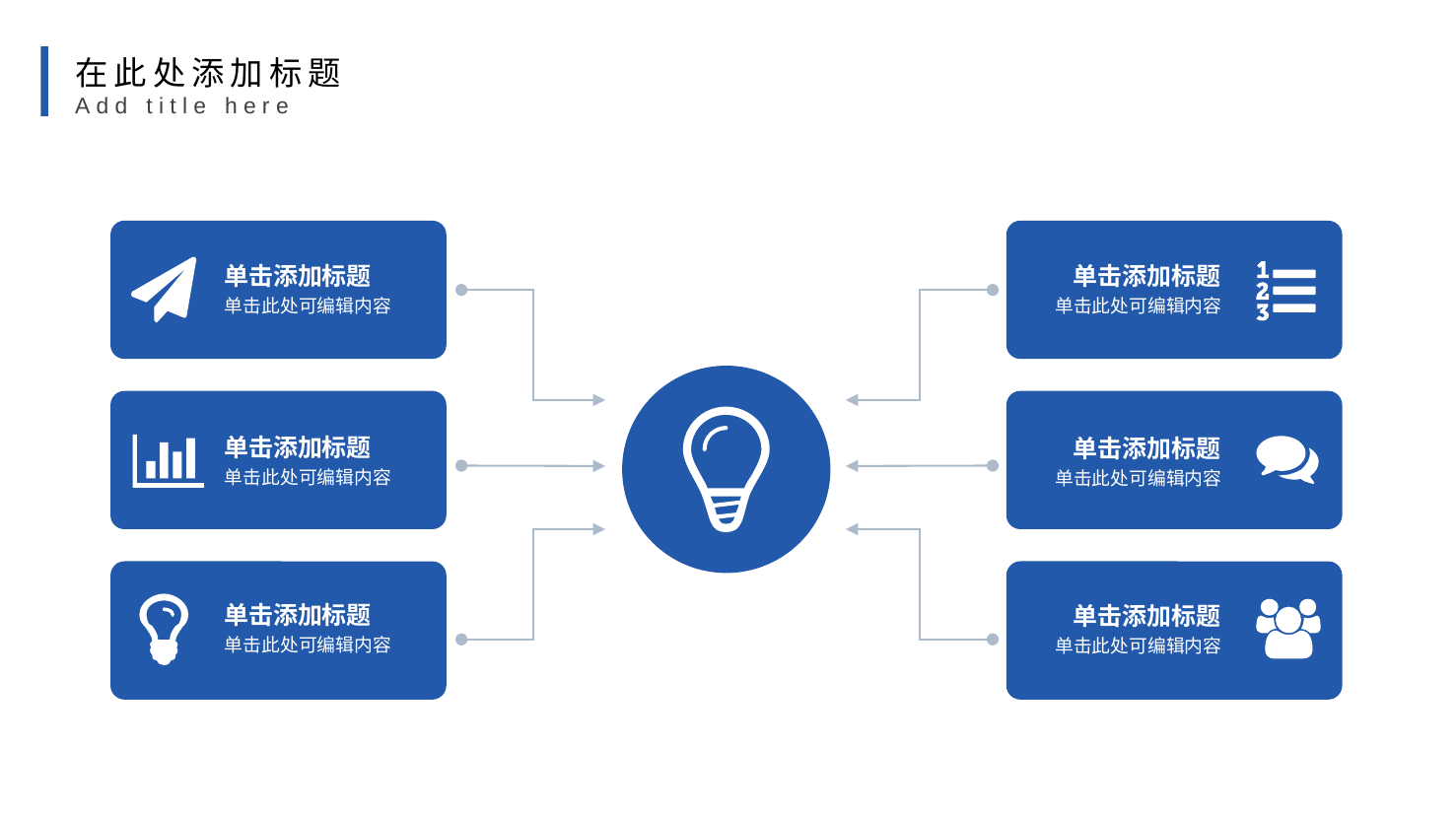

在此处添加标题
Add title here

单击添加标题
单击添加标题

单击此处可编辑内容
单击此处可编辑内容

单击添加标题
单击添加标题

单击此处可编辑内容
单击此处可编辑内容

单击添加标题
单击添加标题
单击此处可编辑内容
单击此处可编辑内容